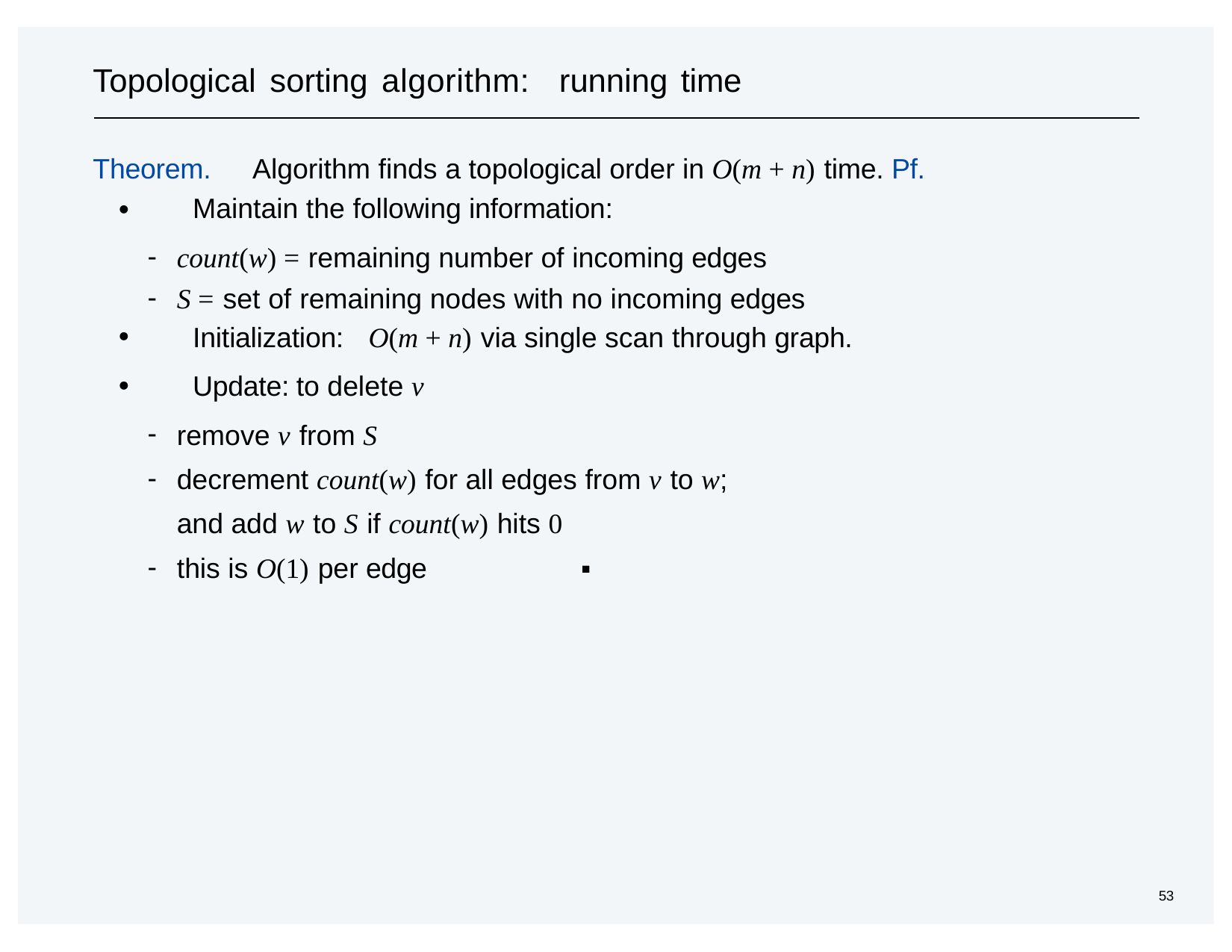

# Topological sorting algorithm:	running time
Theorem.	Algorithm finds a topological order in O(m + n) time. Pf.
・Maintain the following information:
count(w) = remaining number of incoming edges
S = set of remaining nodes with no incoming edges
・Initialization:	O(m + n) via single scan through graph.
・Update:	to delete v
remove v from S
decrement count(w) for all edges from v to w; and add w to S if count(w) hits 0
this is O(1) per edge	▪
53